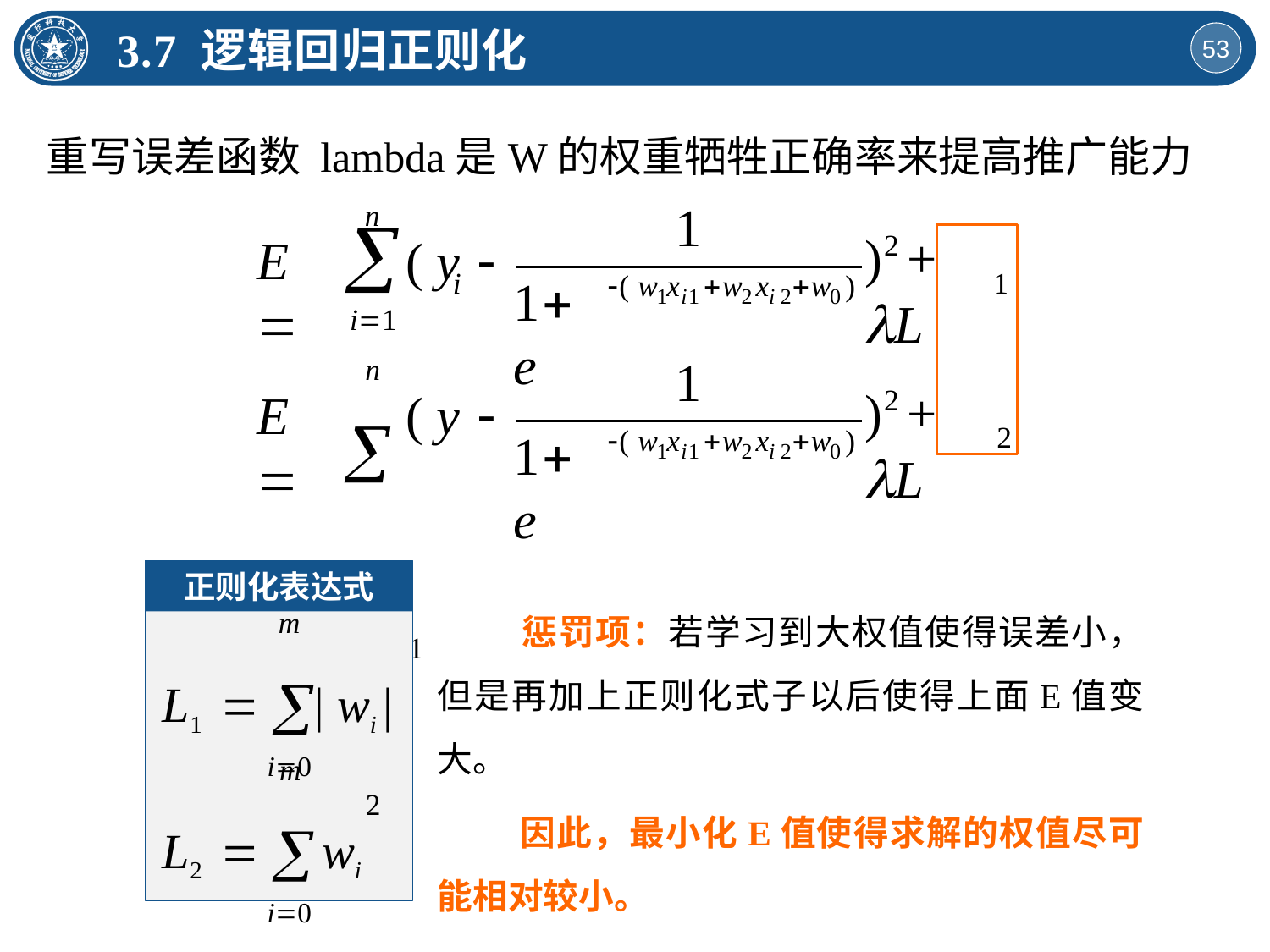

3.7 逻辑回归正则化
重写误差函数 lambda是W的权重牺牲正确率来提高推广能力
1
n
∑
i=1
n
)	+  λL

2
E =
( y	−
i
1
−( w x	+w x	+w )

1+ e
1  i1	2   i 2	0
1
∑	i  i=1
)	+  λL
2
E =
( y	−
2
−( w x	+w x	+w )

1+ e
1  i1	2   i 2	0

正则化表达式
m
L1   = ∑| wi |
               i=0
m
L2   = ∑ wi
               i=0
2
        惩罚项：若学习到大权值使得误差小，但是再加上正则化式子以后使得上面E值变大。
        因此，最小化E值使得求解的权值尽可能相对较小。